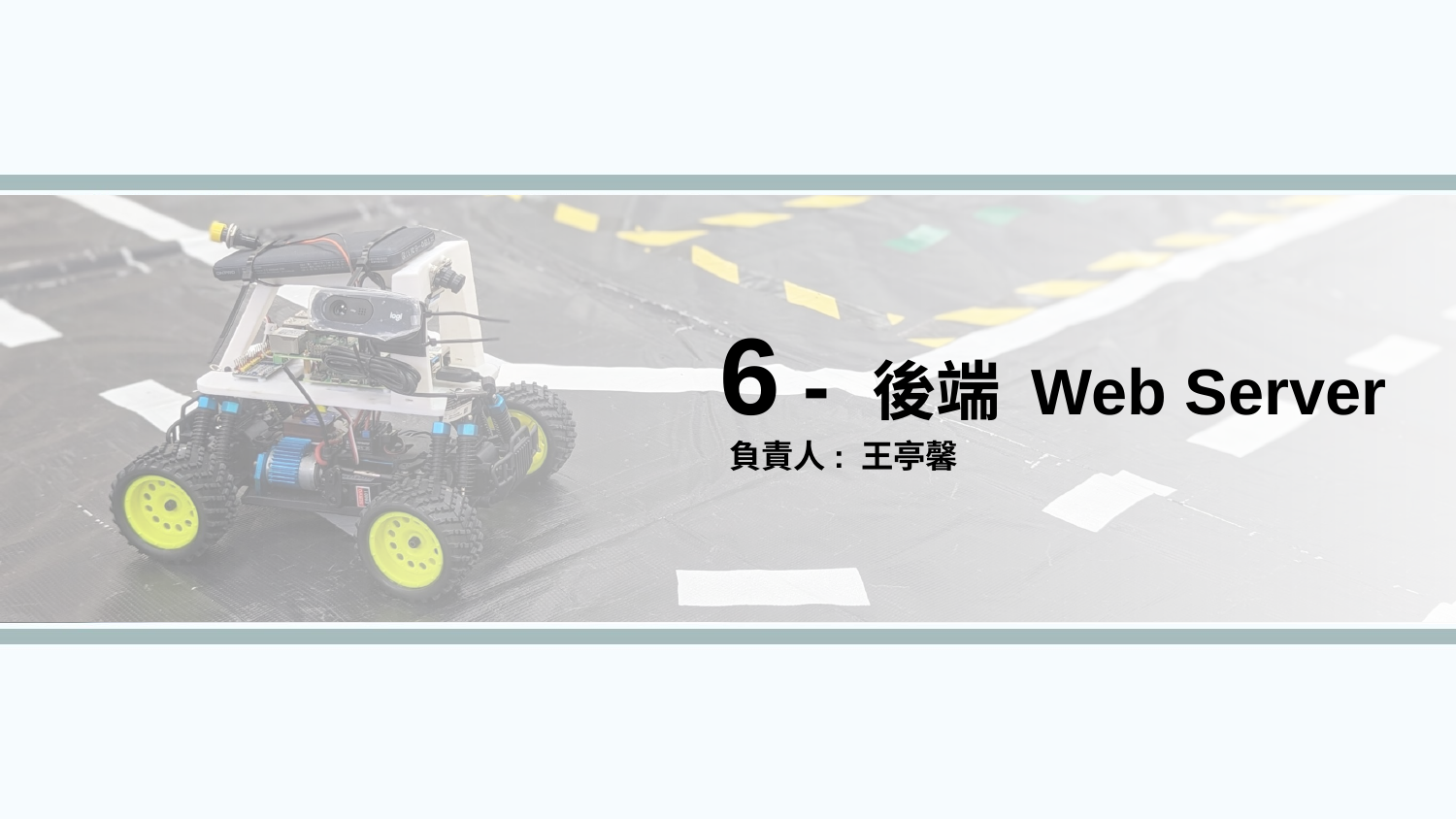

6 - 後端 Web Server
負責人: 王亭馨